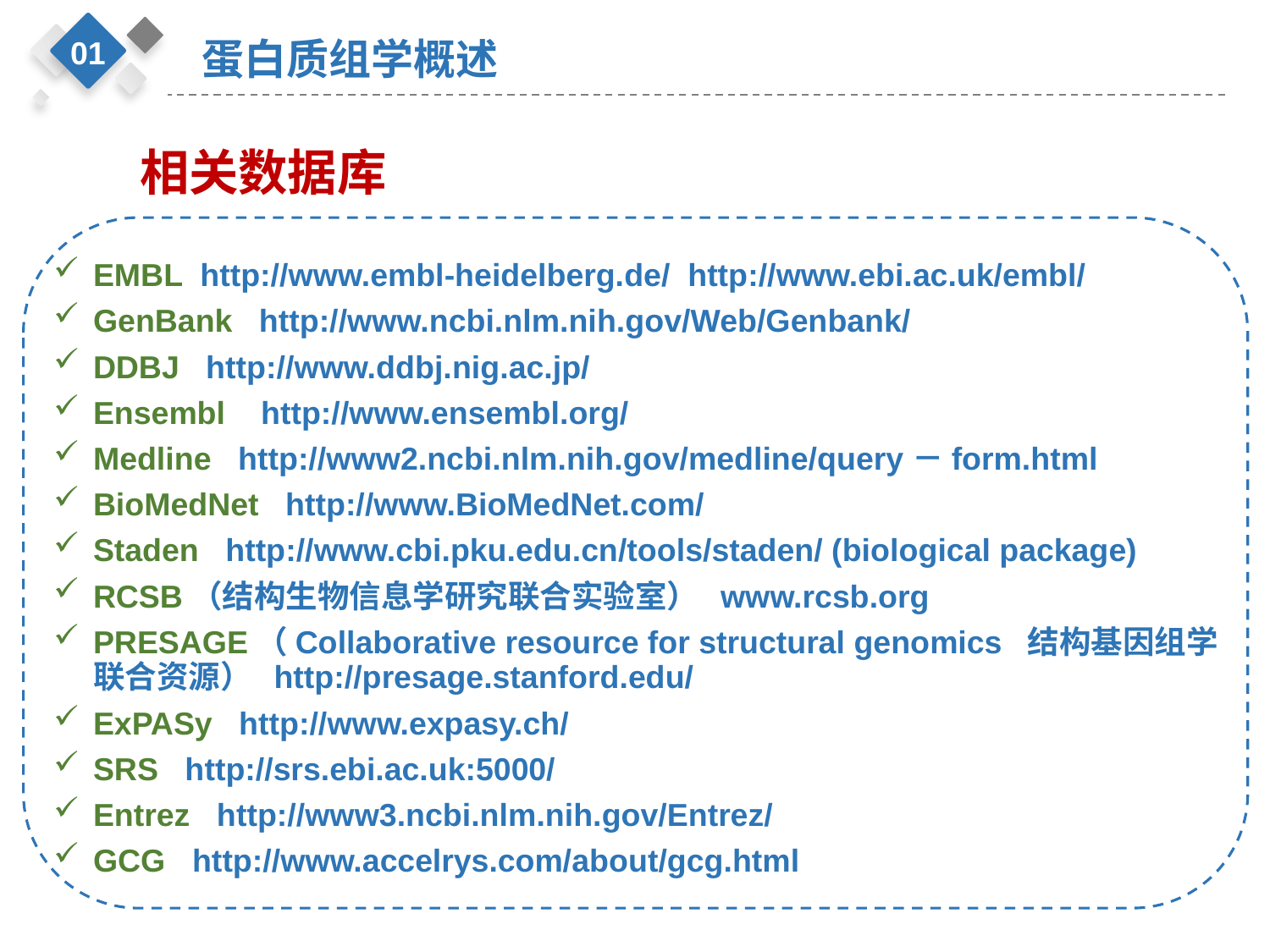

01

蛋白质组学概述
相关数据库

EMBL  http://www.embl-heidelberg.de/  http://www.ebi.ac.uk/embl/
GenBank   http://www.ncbi.nlm.nih.gov/Web/Genbank/
DDBJ   http://www.ddbj.nig.ac.jp/
Ensembl    http://www.ensembl.org/
Medline   http://www2.ncbi.nlm.nih.gov/medline/query－form.html
BioMedNet   http://www.BioMedNet.com/
Staden   http://www.cbi.pku.edu.cn/tools/staden/ (biological package)
RCSB（结构生物信息学研究联合实验室）  www.rcsb.org
PRESAGE（Collaborative resource for structural genomics  结构基因组学联合资源）  http://presage.stanford.edu/
ExPASy   http://www.expasy.ch/
SRS   http://srs.ebi.ac.uk:5000/
Entrez   http://www3.ncbi.nlm.nih.gov/Entrez/
GCG   http://www.accelrys.com/about/gcg.html